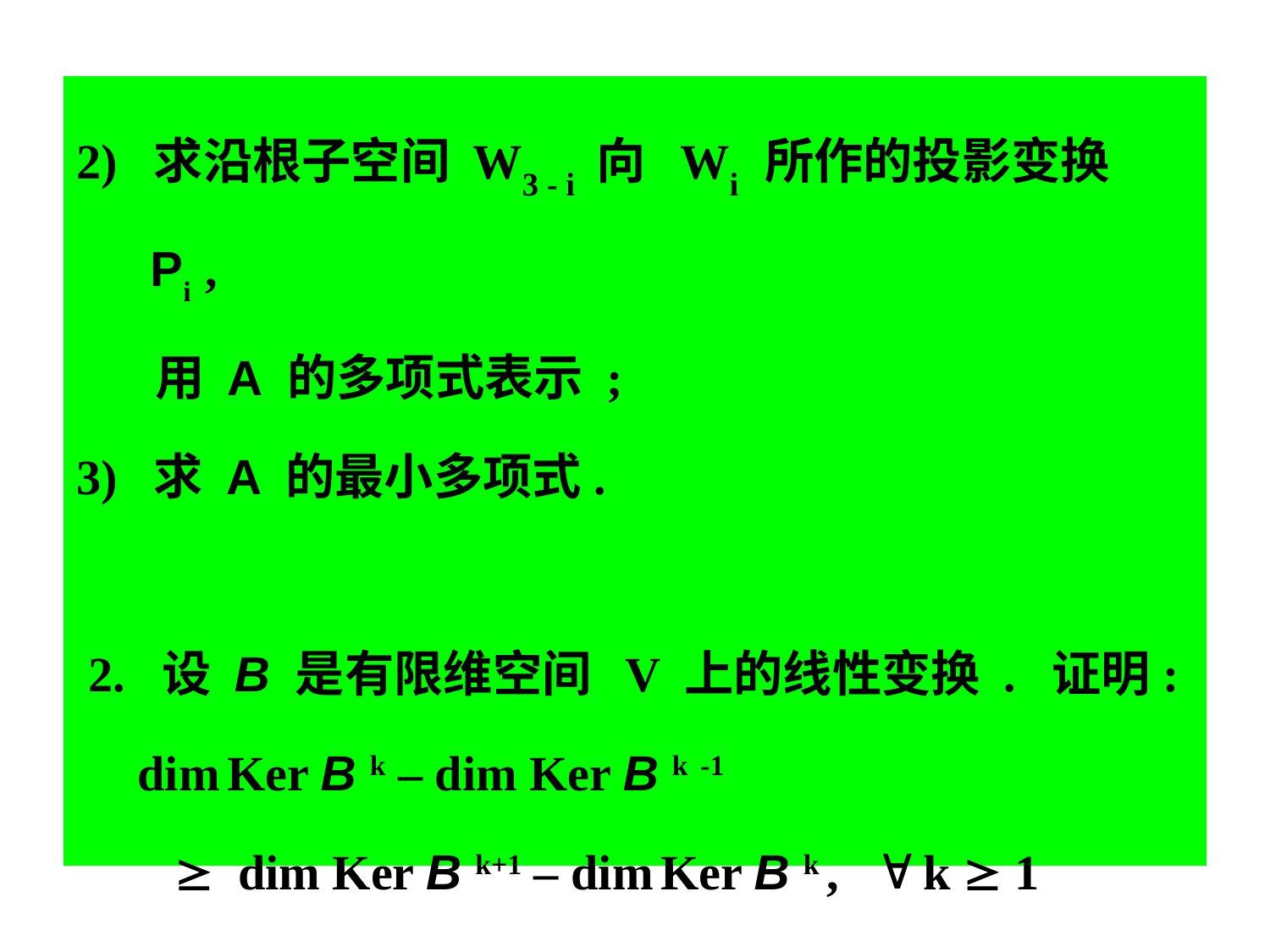

2)  求沿根子空间 W3 - i 向  Wi  所作的投影变换 Pi  ,
      用 A 的多项式表示 ;
3)  求 A 的最小多项式.

 2.  设 B 是有限维空间  V 上的线性变换 .  证明:
     dim Ker B k – dim Ker B k -1
        ≥  dim Ker B k+1 – dim Ker B k ,   ∀ k ≥ 1